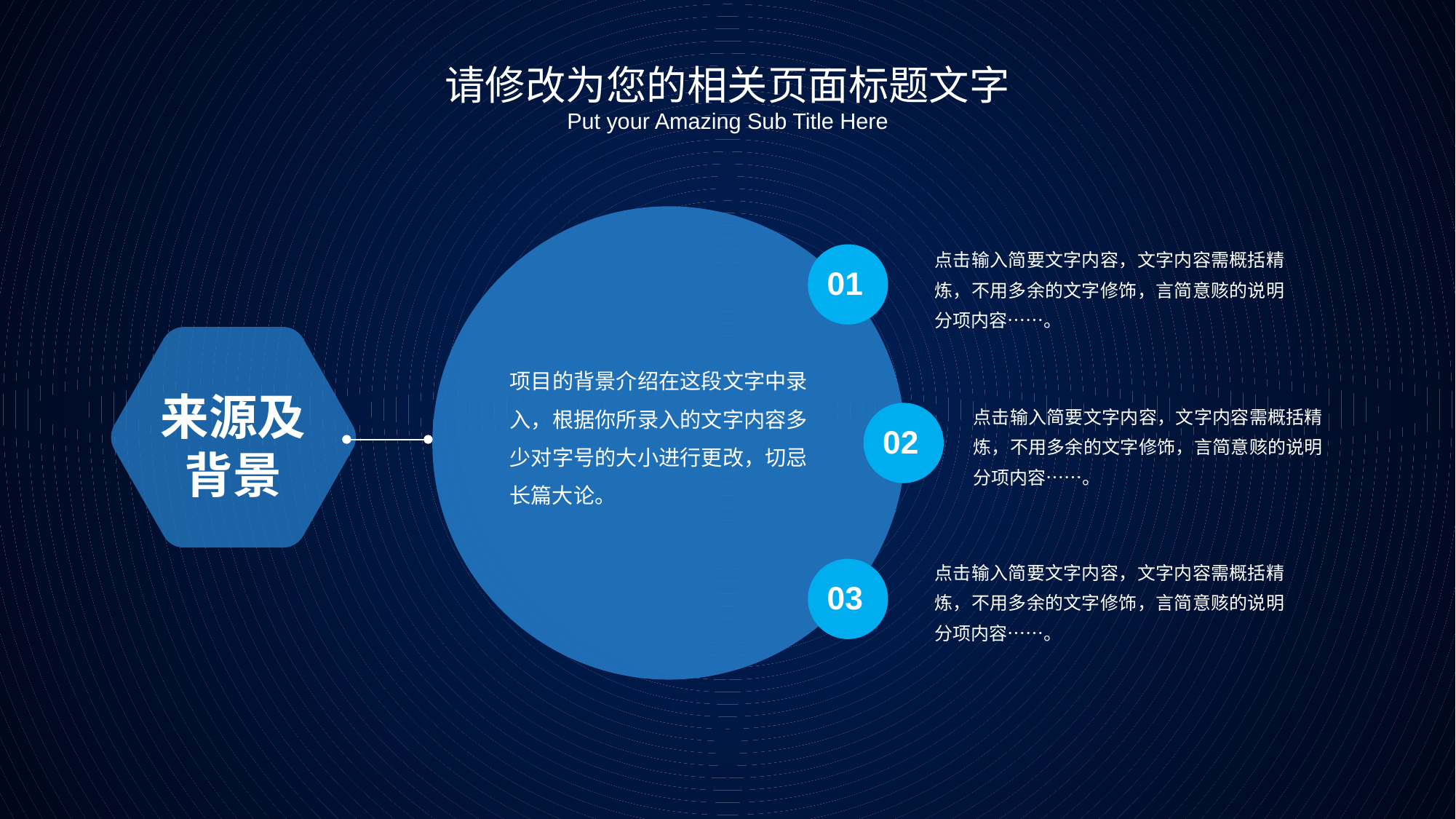

请修改为您的相关页面标题文字
Put your Amazing Sub Title Here

点击输入简要文字内容，文字内容需概括精炼，不用多余的文字修饰，言简意赅的说明分项内容……。

01

项目的背景介绍在这段文字中录入，根据你所录入的文字内容多少对字号的大小进行更改，切忌长篇大论。
来源及背景
点击输入简要文字内容，文字内容需概括精炼，不用多余的文字修饰，言简意赅的说明分项内容……。

02
点击输入简要文字内容，文字内容需概括精炼，不用多余的文字修饰，言简意赅的说明分项内容……。

03